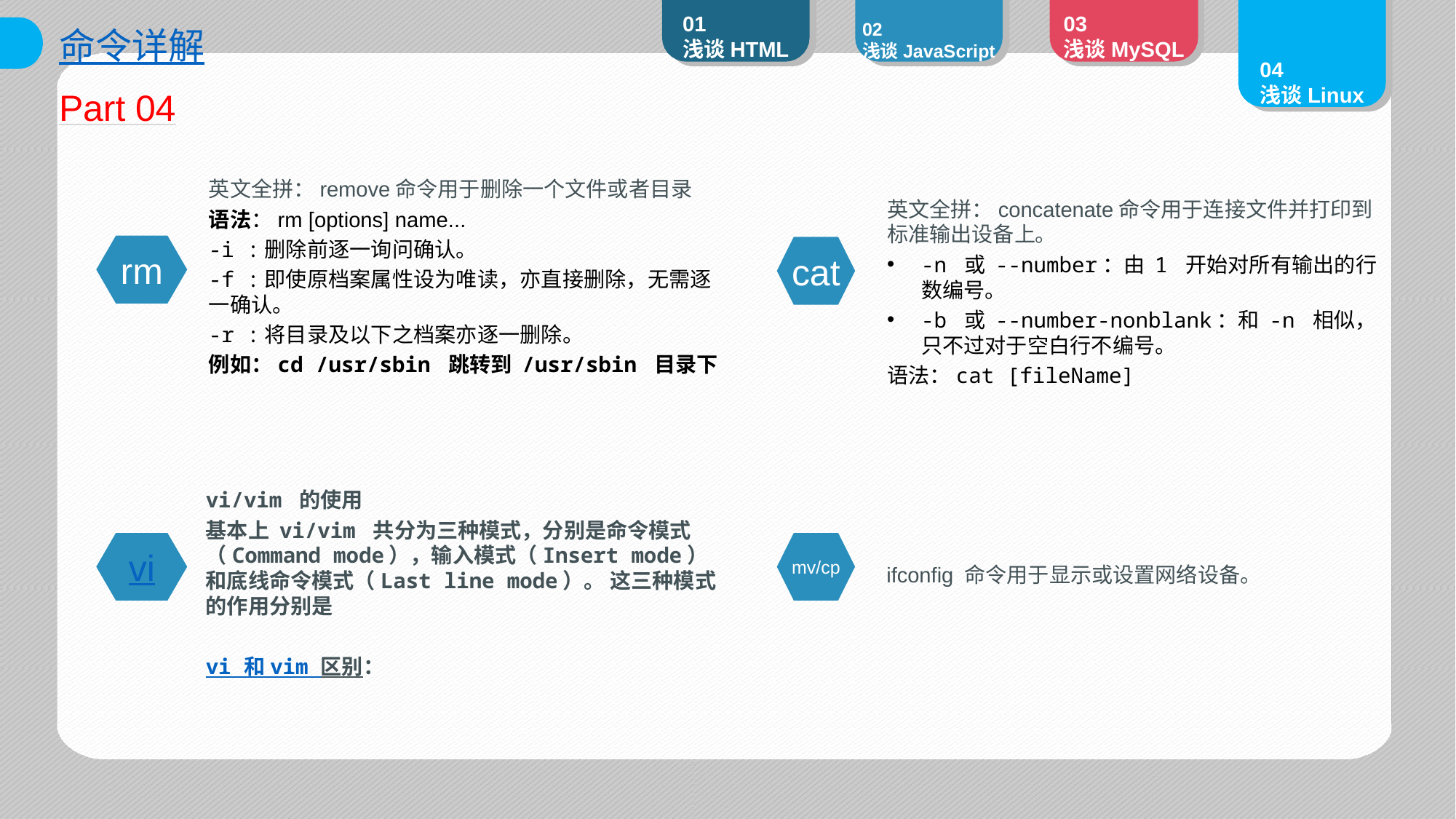

01
浅谈HTML
02
浅谈JavaScript

03
浅谈MySQL
04
浅谈Linux

命令详解
Part 04

英文全拼：remove命令用于删除一个文件或者目录
语法：rm [options] name...
-i :删除前逐一询问确认。
-f :即使原档案属性设为唯读，亦直接删除，无需逐一确认。
-r :将目录及以下之档案亦逐一删除。
例如：cd /usr/sbin 跳转到 /usr/sbin 目录下
英文全拼：concatenate命令用于连接文件并打印到标准输出设备上。
-n 或 --number：由 1 开始对所有输出的行数编号。
-b 或 --number-nonblank：和 -n 相似，只不过对于空白行不编号。
语法：cat [fileName]
rm
cat
vi/vim 的使用
基本上 vi/vim 共分为三种模式，分别是命令模式（Command mode），输入模式（Insert mode）和底线命令模式（Last line mode）。 这三种模式的作用分别是

vi 和 vim 区别：
vi
mv/cp
ifconfig 命令用于显示或设置网络设备。